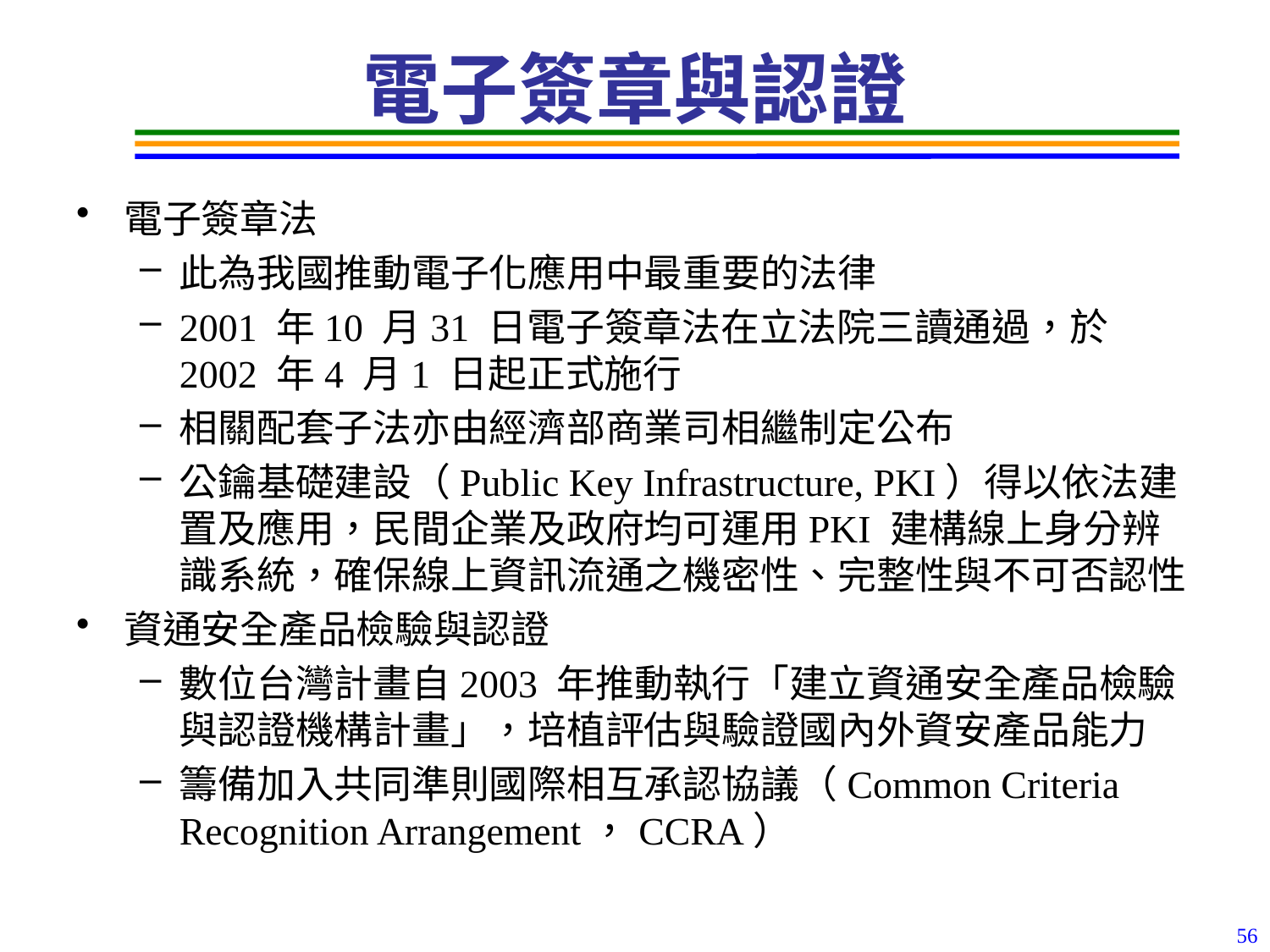

# 電子簽章與認證
電子簽章法
此為我國推動電子化應用中最重要的法律
2001 年10 月31 日電子簽章法在立法院三讀通過，於2002 年4 月1 日起正式施行
相關配套子法亦由經濟部商業司相繼制定公布
公鑰基礎建設（Public Key Infrastructure, PKI）得以依法建置及應用，民間企業及政府均可運用PKI 建構線上身分辨識系統，確保線上資訊流通之機密性、完整性與不可否認性
資通安全產品檢驗與認證
數位台灣計畫自2003 年推動執行「建立資通安全產品檢驗與認證機構計畫」，培植評估與驗證國內外資安產品能力
籌備加入共同準則國際相互承認協議（Common Criteria Recognition Arrangement，CCRA）
56